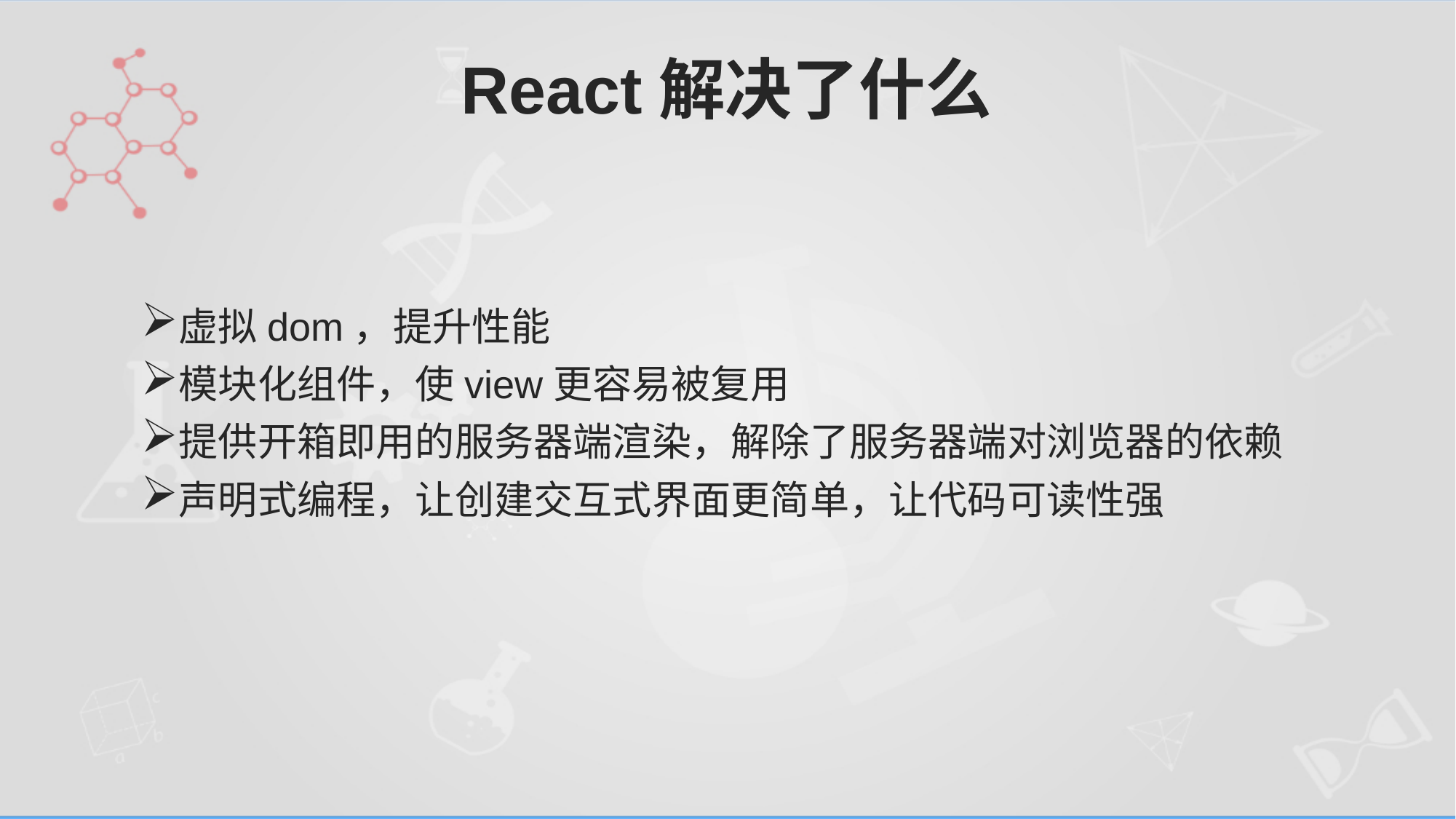

# React解决了什么
虚拟dom，提升性能
模块化组件，使view更容易被复用
提供开箱即用的服务器端渲染，解除了服务器端对浏览器的依赖
声明式编程，让创建交互式界面更简单，让代码可读性强